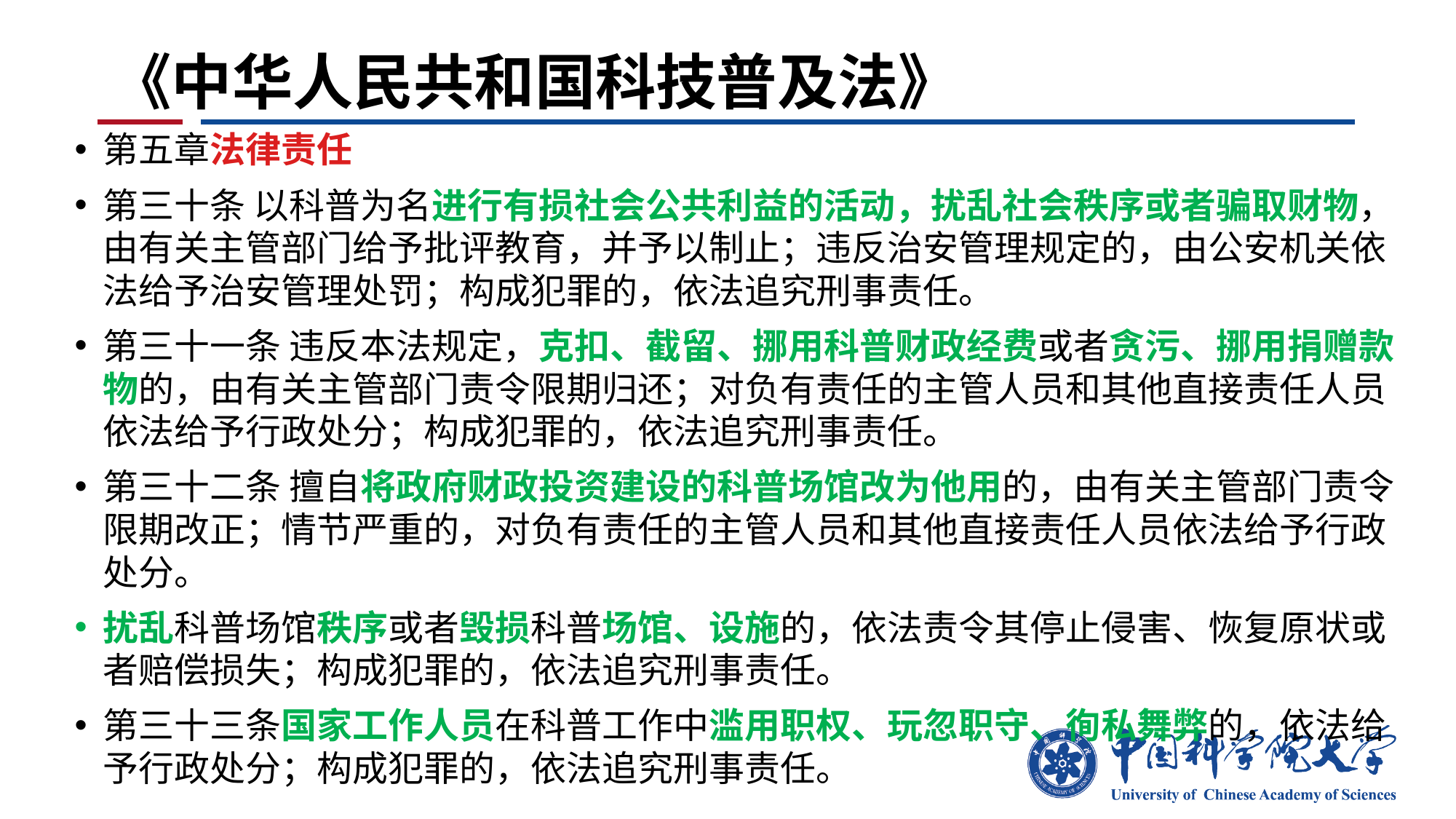

# 《中华人民共和国科技普及法》
第五章法律责任
第三十条 以科普为名进行有损社会公共利益的活动，扰乱社会秩序或者骗取财物，由有关主管部门给予批评教育，并予以制止；违反治安管理规定的，由公安机关依法给予治安管理处罚；构成犯罪的，依法追究刑事责任。
第三十一条 违反本法规定，克扣、截留、挪用科普财政经费或者贪污、挪用捐赠款物的，由有关主管部门责令限期归还；对负有责任的主管人员和其他直接责任人员依法给予行政处分；构成犯罪的，依法追究刑事责任。
第三十二条 擅自将政府财政投资建设的科普场馆改为他用的，由有关主管部门责令限期改正；情节严重的，对负有责任的主管人员和其他直接责任人员依法给予行政处分。
扰乱科普场馆秩序或者毁损科普场馆、设施的，依法责令其停止侵害、恢复原状或者赔偿损失；构成犯罪的，依法追究刑事责任。
第三十三条国家工作人员在科普工作中滥用职权、玩忽职守、徇私舞弊的，依法给予行政处分；构成犯罪的，依法追究刑事责任。